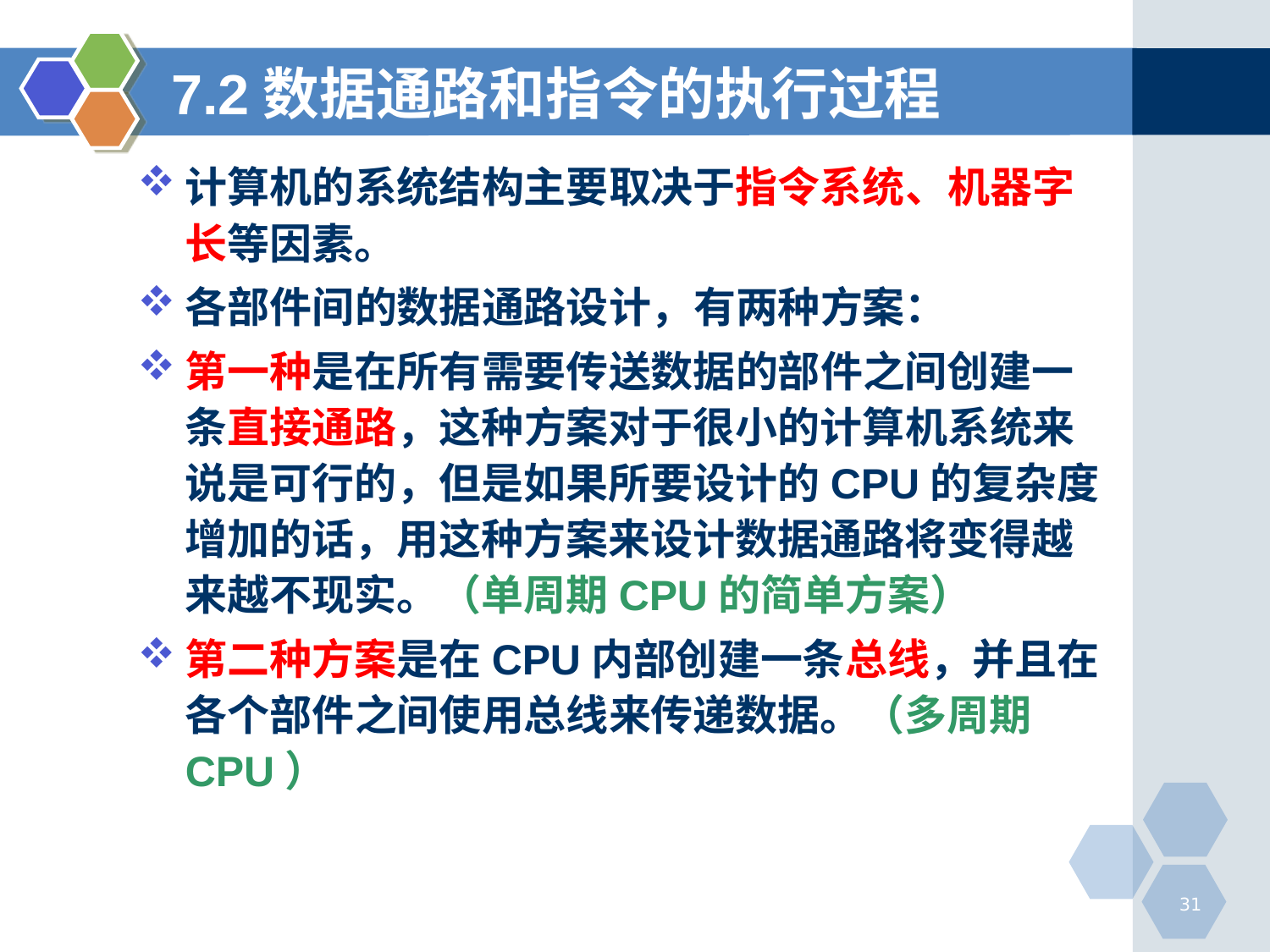

# 7.2数据通路和指令的执行过程
计算机的系统结构主要取决于指令系统、机器字长等因素。
各部件间的数据通路设计，有两种方案：
第一种是在所有需要传送数据的部件之间创建一条直接通路，这种方案对于很小的计算机系统来说是可行的，但是如果所要设计的CPU的复杂度增加的话，用这种方案来设计数据通路将变得越来越不现实。（单周期CPU的简单方案）
第二种方案是在CPU内部创建一条总线，并且在各个部件之间使用总线来传递数据。（多周期CPU）
31